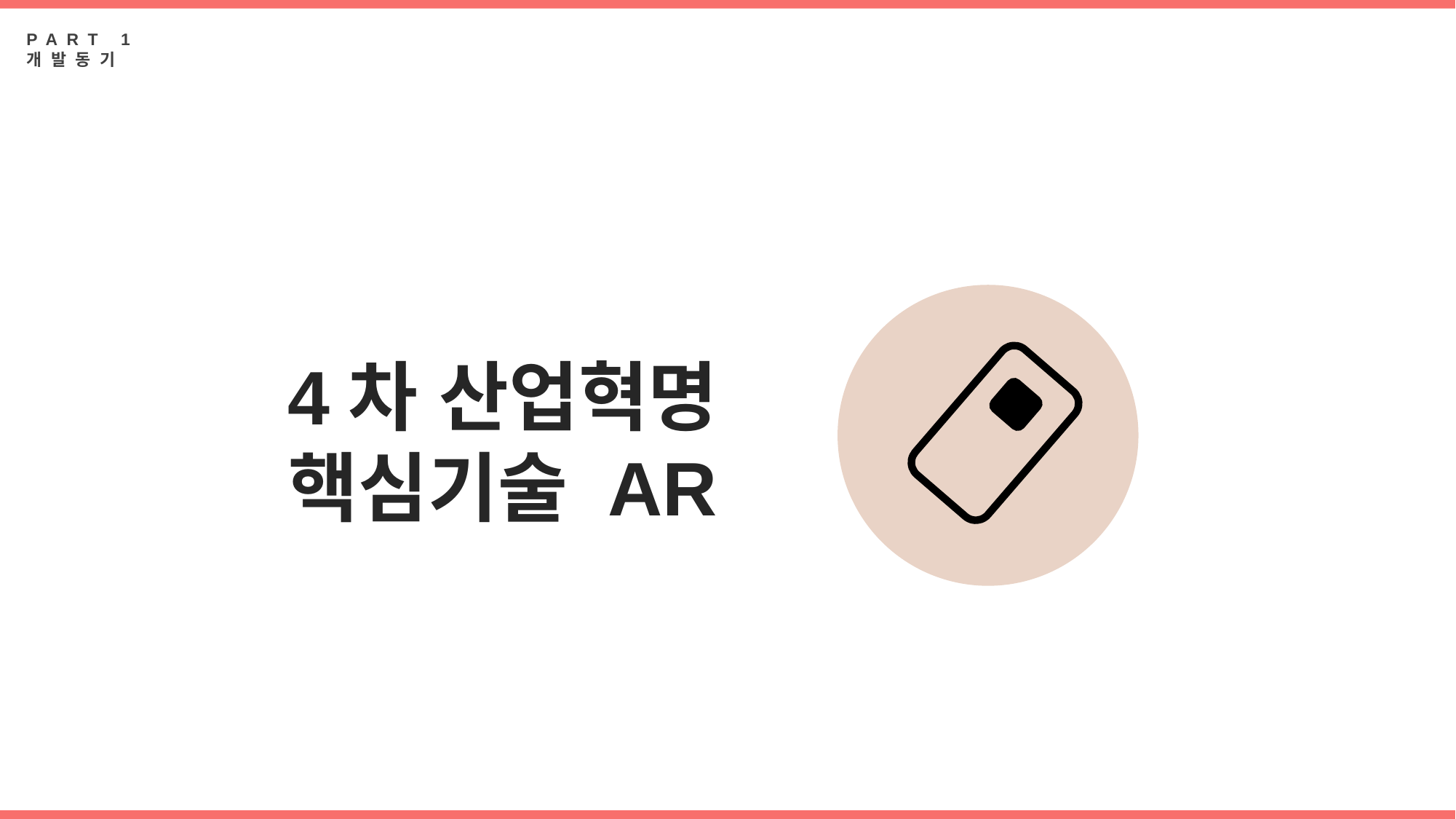

PART 1 개발동기

4차 산업혁명 핵심기술 AR